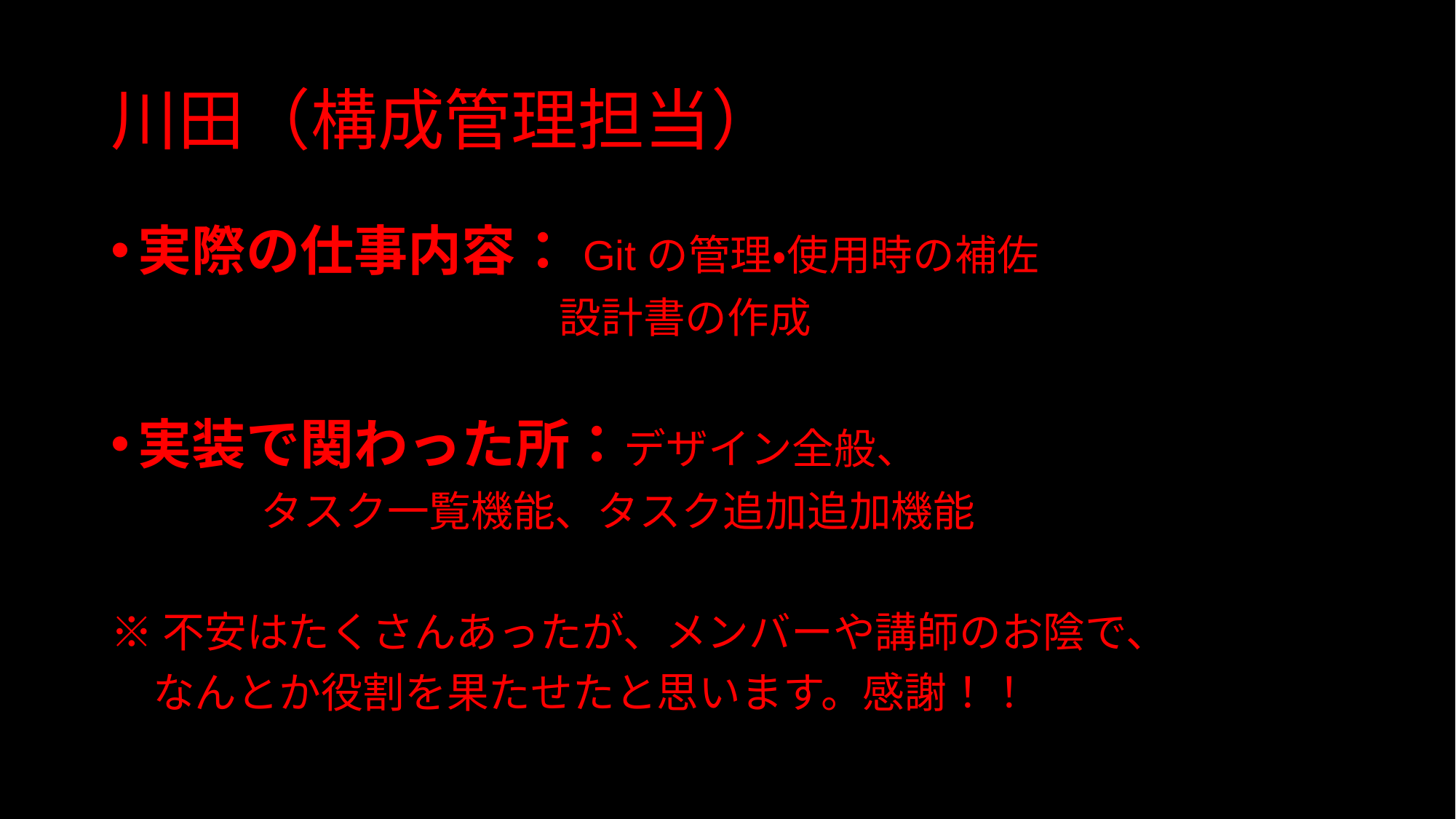

# 川田（構成管理担当）
実際の仕事内容：Gitの管理・使用時の補佐
　　　　　　　　  　　 設計書の作成

実装で関わった所：デザイン全般、
				　タスク一覧機能、タスク追加追加機能

※不安はたくさんあったが、メンバーや講師のお陰で、
　なんとか役割を果たせたと思います。感謝！！